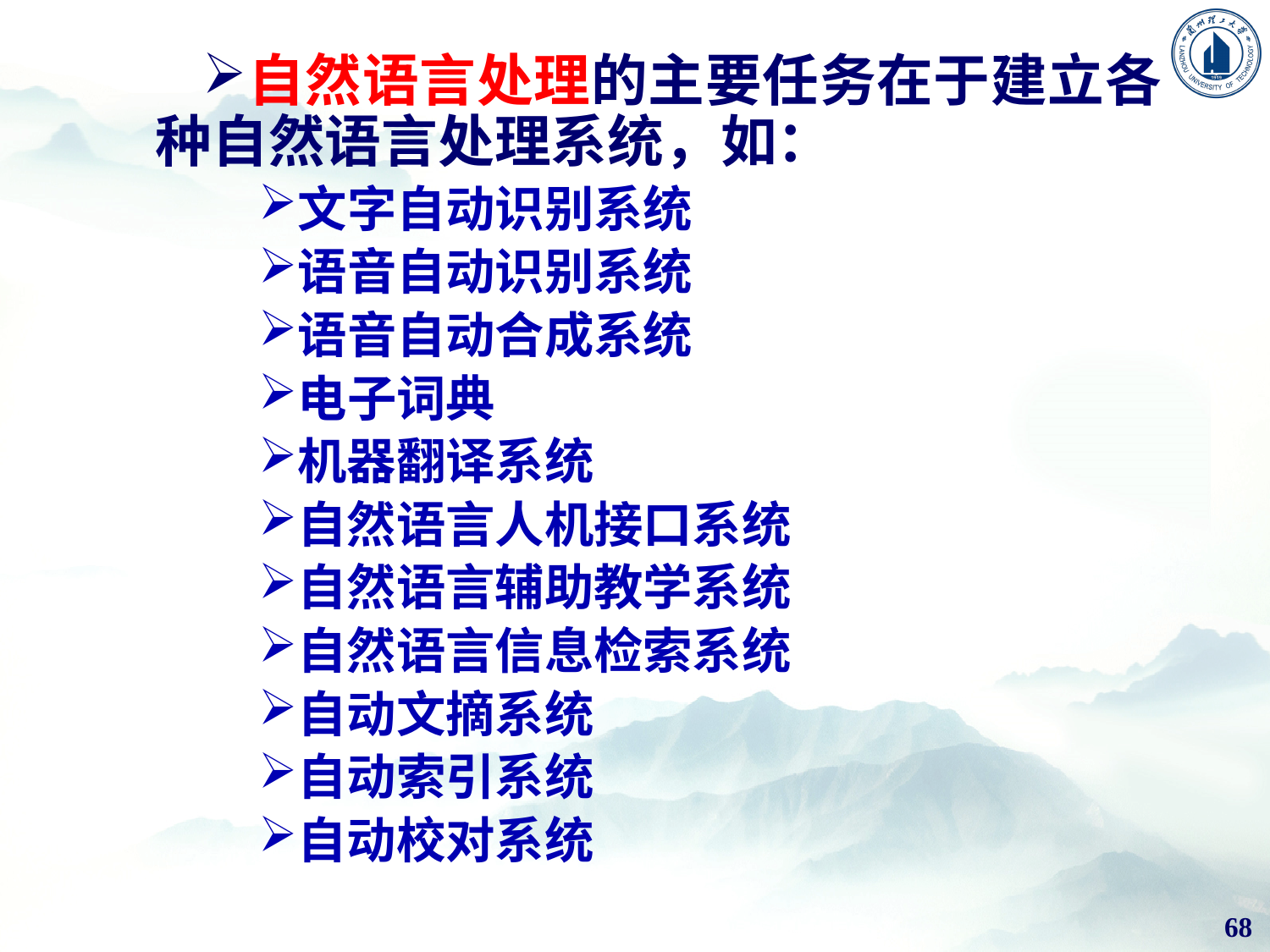

自然语言处理的主要任务在于建立各种自然语言处理系统，如：
文字自动识别系统
语音自动识别系统
语音自动合成系统
电子词典
机器翻译系统
自然语言人机接口系统
自然语言辅助教学系统
自然语言信息检索系统
自动文摘系统
自动索引系统
自动校对系统

68